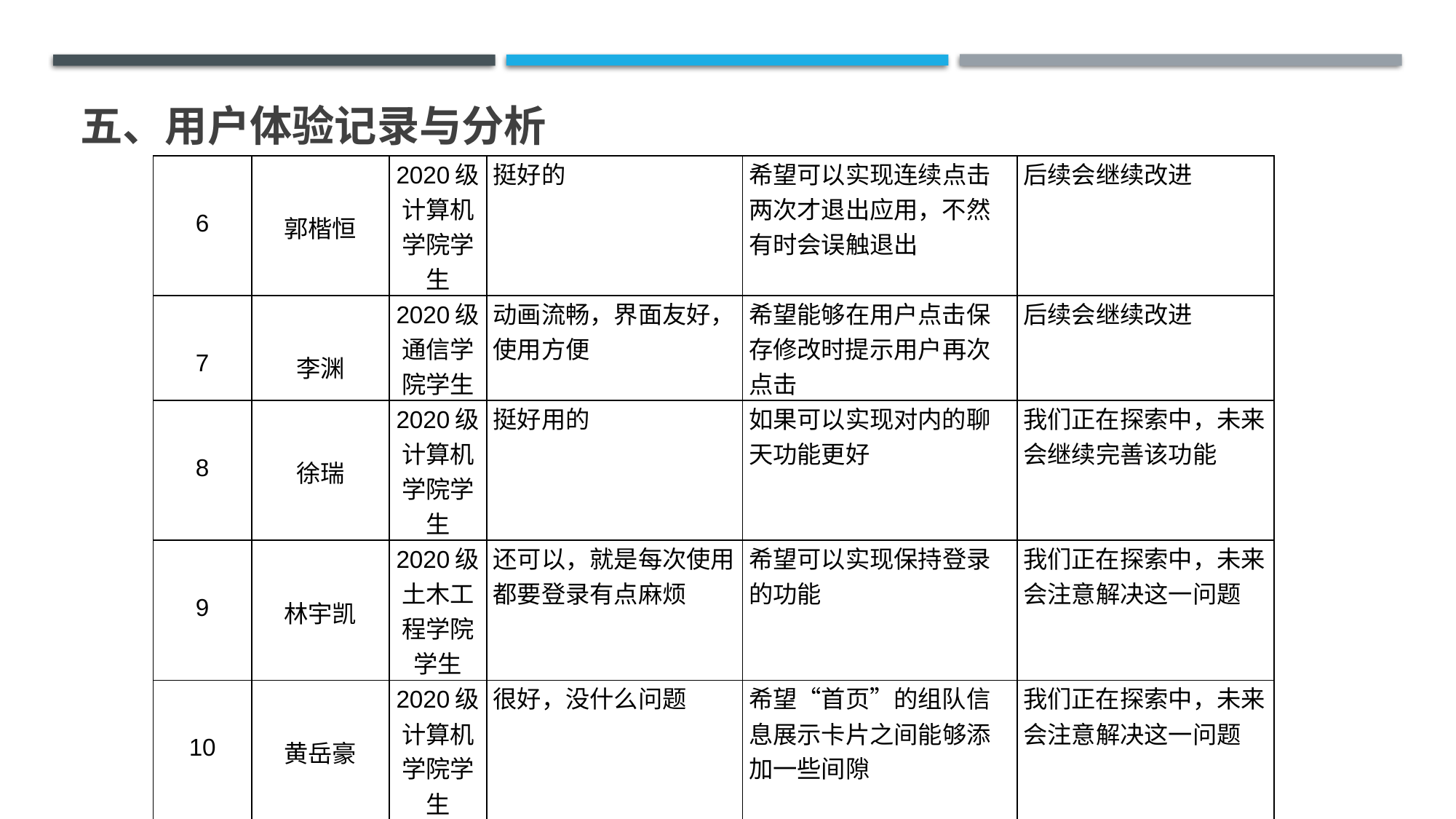

# 五、用户体验记录与分析
| 6 | 郭楷恒 | 2020级计算机学院学生 | 挺好的 | 希望可以实现连续点击两次才退出应用，不然有时会误触退出 | 后续会继续改进 |
| --- | --- | --- | --- | --- | --- |
| 7 | 李渊 | 2020级通信学院学生 | 动画流畅，界面友好，使用方便 | 希望能够在用户点击保存修改时提示用户再次点击 | 后续会继续改进 |
| 8 | 徐瑞 | 2020级计算机学院学生 | 挺好用的 | 如果可以实现对内的聊天功能更好 | 我们正在探索中，未来会继续完善该功能 |
| 9 | 林宇凯 | 2020级土木工程学院学生 | 还可以，就是每次使用都要登录有点麻烦 | 希望可以实现保持登录的功能 | 我们正在探索中，未来会注意解决这一问题 |
| 10 | 黄岳豪 | 2020级计算机学院学生 | 很好，没什么问题 | 希望“首页”的组队信息展示卡片之间能够添加一些间隙 | 我们正在探索中，未来会注意解决这一问题 |
| 11 | 纪金胜 | 2020级材料学院学生 | 设计的很不错，功能也相对完善，期待软件的上架 | 加入团队前，希望能增加一些与队长沟通的功能，方便进一步了解该团队 | 我们正在探索中，未来会注意解决这一问题 |